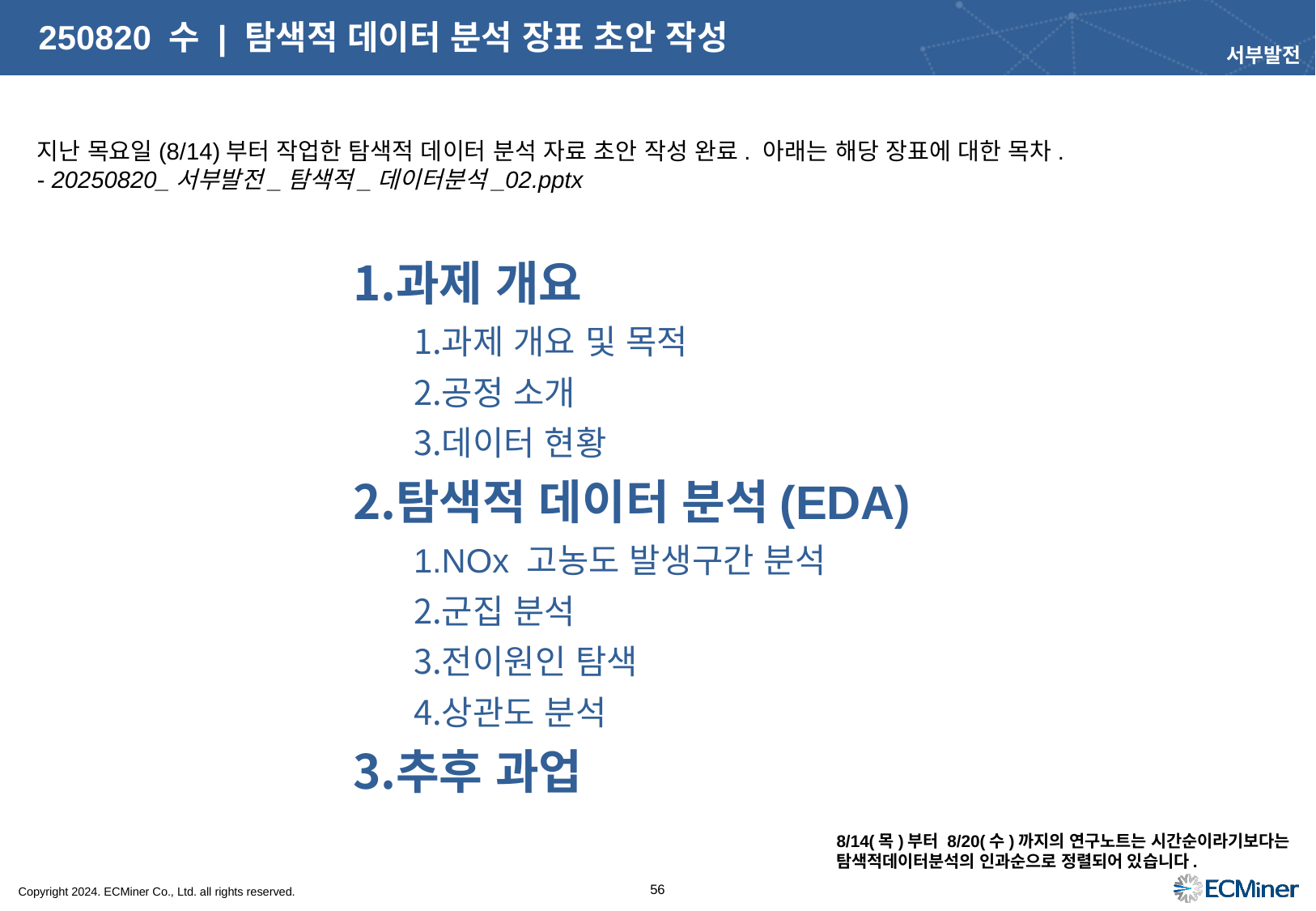

# 250820 수 | 탐색적 데이터 분석 장표 초안 작성
서부발전
지난 목요일(8/14)부터 작업한 탐색적 데이터 분석 자료 초안 작성 완료. 아래는 해당 장표에 대한 목차.
- 20250820_서부발전_탐색적_데이터분석_02.pptx
과제 개요
과제 개요 및 목적
공정 소개
데이터 현황
탐색적 데이터 분석(EDA)
NOx 고농도 발생구간 분석
군집 분석
전이원인 탐색
상관도 분석
추후 과업
8/14(목)부터 8/20(수)까지의 연구노트는 시간순이라기보다는 탐색적데이터분석의 인과순으로 정렬되어 있습니다.